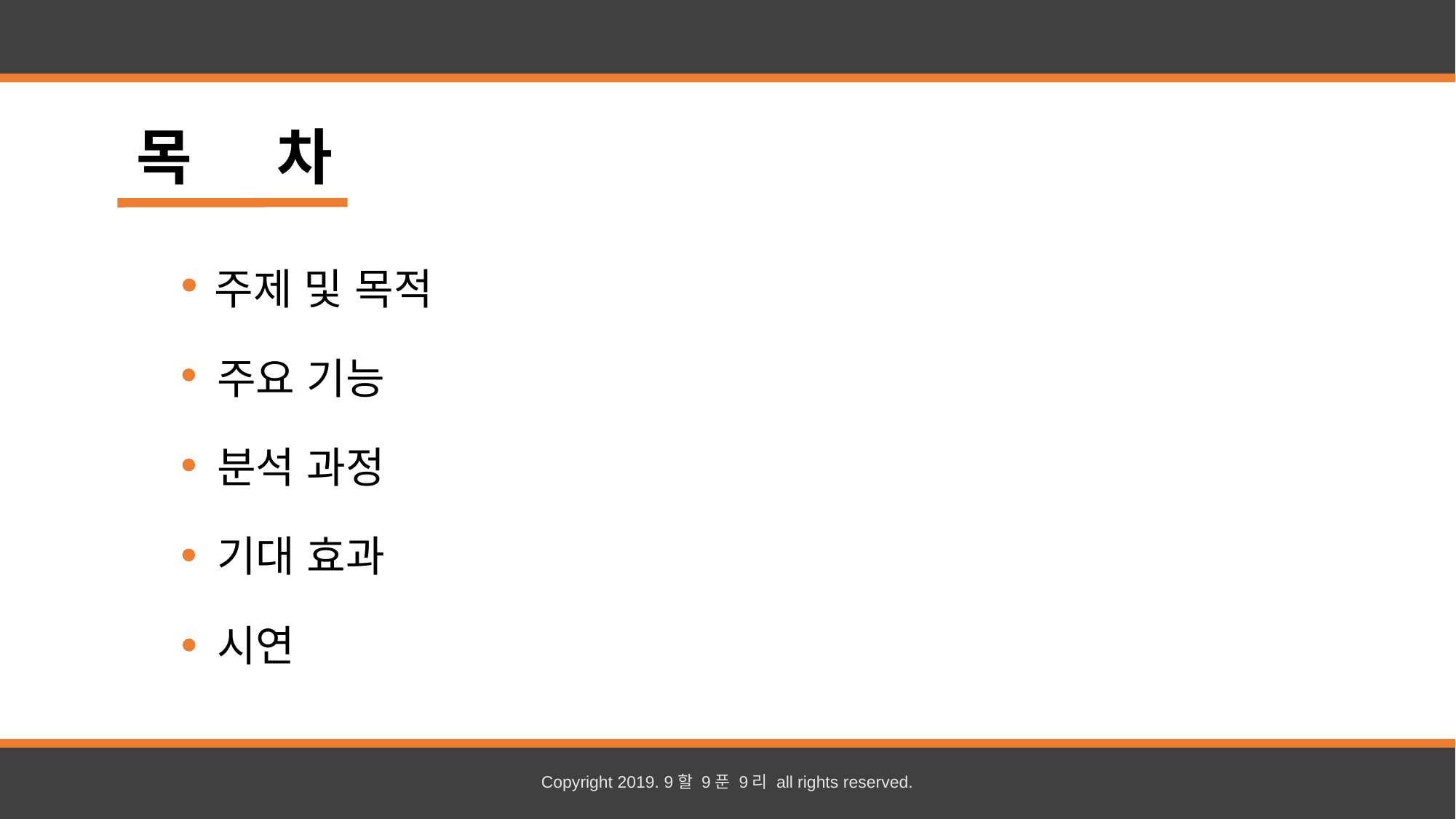

목     차
주제 및 목적

주요 기능

분석 과정

기대 효과

시연

Copyright 2019. 9할 9푼 9리 all rights reserved.